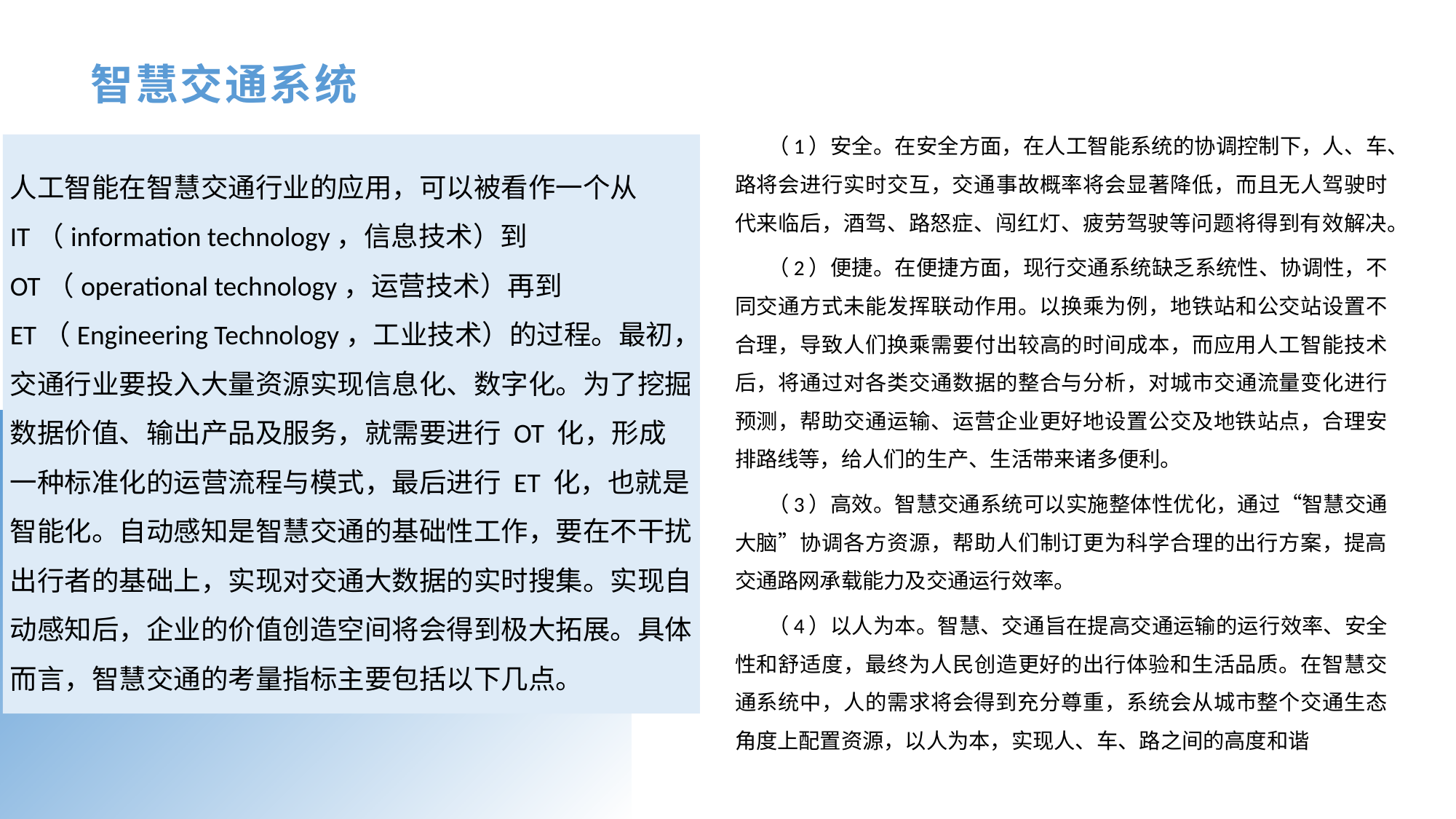

智慧交通系统

（1）安全。在安全方面，在人工智能系统的协调控制下，人、车、路将会进行实时交互，交通事故概率将会显著降低，而且无人驾驶时代来临后，酒驾、路怒症、闯红灯、疲劳驾驶等问题将得到有效解决。
（2）便捷。在便捷方面，现行交通系统缺乏系统性、协调性，不同交通方式未能发挥联动作用。以换乘为例，地铁站和公交站设置不合理，导致人们换乘需要付出较高的时间成本，而应用人工智能技术后，将通过对各类交通数据的整合与分析，对城市交通流量变化进行预测，帮助交通运输、运营企业更好地设置公交及地铁站点，合理安排路线等，给人们的生产、生活带来诸多便利。
（3）高效。智慧交通系统可以实施整体性优化，通过“智慧交通大脑”协调各方资源，帮助人们制订更为科学合理的出行方案，提高交通路网承载能力及交通运行效率。
（4）以人为本。智慧、交通旨在提高交通运输的运行效率、安全性和舒适度，最终为人民创造更好的出行体验和生活品质。在智慧交通系统中，人的需求将会得到充分尊重，系统会从城市整个交通生态角度上配置资源，以人为本，实现人、车、路之间的高度和谐

人工智能在智慧交通行业的应用，可以被看作一个从 IT（information technology，信息技术）到 OT（operational technology，运营技术）再到 ET（Engineering Technology，工业技术）的过程。最初，交通行业要投入大量资源实现信息化、数字化。为了挖掘数据价值、输出产品及服务，就需要进行 OT 化，形成一种标准化的运营流程与模式，最后进行 ET 化，也就是智能化。自动感知是智慧交通的基础性工作，要在不干扰出行者的基础上，实现对交通大数据的实时搜集。实现自动感知后，企业的价值创造空间将会得到极大拓展。具体而言，智慧交通的考量指标主要包括以下几点。